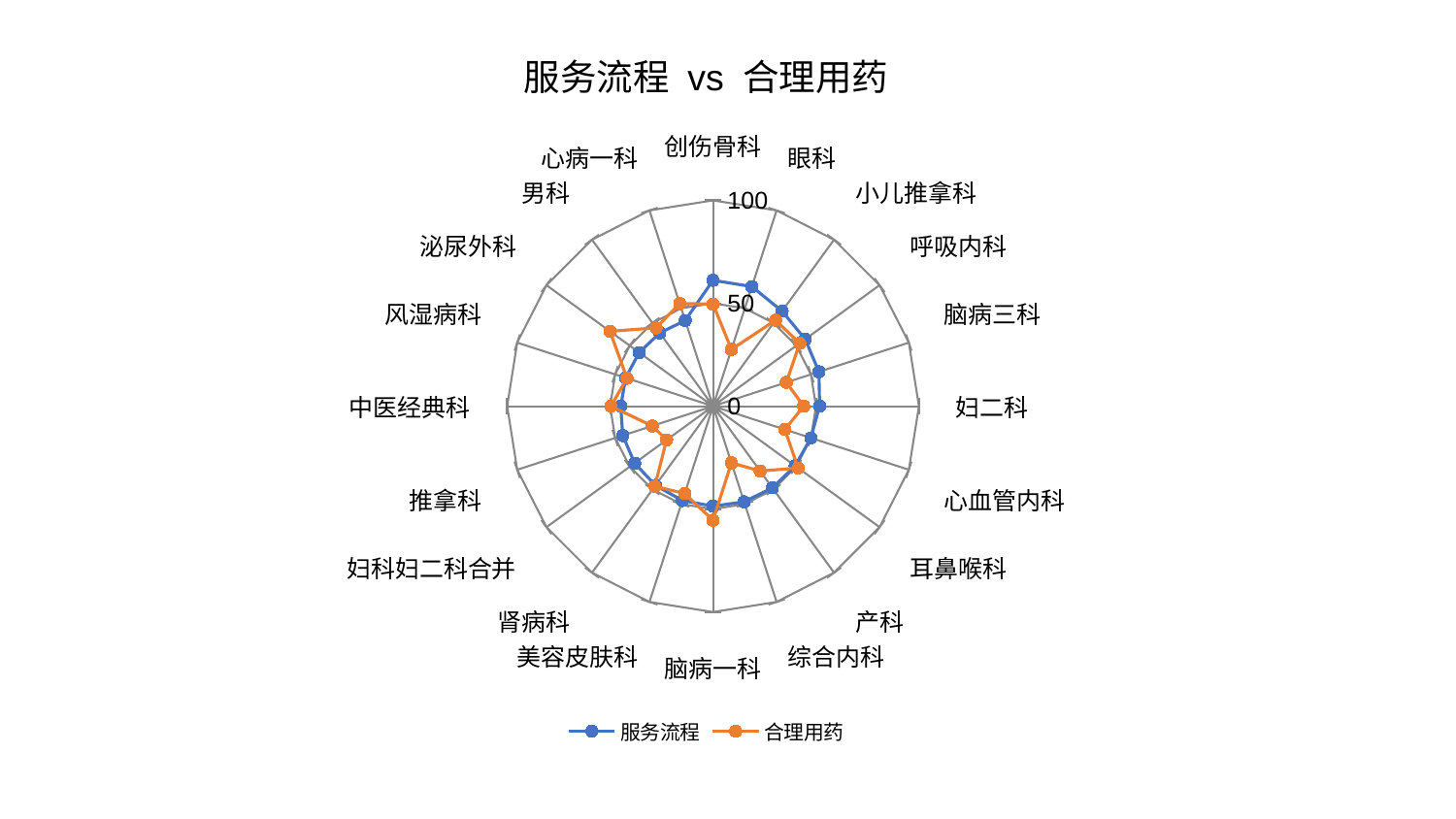

### Chart: 服务流程 vs 合理用药

| Category | 服务流程 | 合理用药 |
|---|---|---|
| 创伤骨科 | 61.16376891894468 | 49.62893493529876 |
| 眼科 | 61.11895471918926 | 28.991867143736517 |
| 小儿推拿科 | 57.08383462057492 | 51.64325804836487 |
| 呼吸内科 | 55.34408650291512 | 52.034967132166926 |
| 脑病三科 | 54.11453628340275 | 37.450424751882395 |
| 妇二科 | 51.76422330940092 | 44.019682523775614 |
| 心血管内科 | 49.957376645078156 | 36.70161818005861 |
| 耳鼻喉科 | 49.32401370179849 | 51.12024408396477 |
| 产科 | 49.046441416702734 | 38.956723422213344 |
| 综合内科 | 48.860899163253215 | 28.939137992813805 |
| 脑病一科 | 48.60277881422621 | 55.47060019385536 |
| 美容皮肤科 | 48.208187452555975 | 44.638056270470614 |
| 肾病科 | 47.59114033150776 | 48.13099963041339 |
| 妇科妇二科合并 | 47.08069662573476 | 27.885740320229075 |
| 推拿科 | 46.11172196932235 | 31.061050884805987 |
| 中医经典科 | 44.83755671534094 | 49.6518447746416 |
| 风湿病科 | 44.6305661573776 | 43.944372637973856 |
| 泌尿外科 | 44.340685158841666 | 61.9037939639763 |
| 男科 | 44.00826949594723 | 47.04206133250408 |
| 心病一科 | 43.78566306972093 | 52.43030791925289 |
63